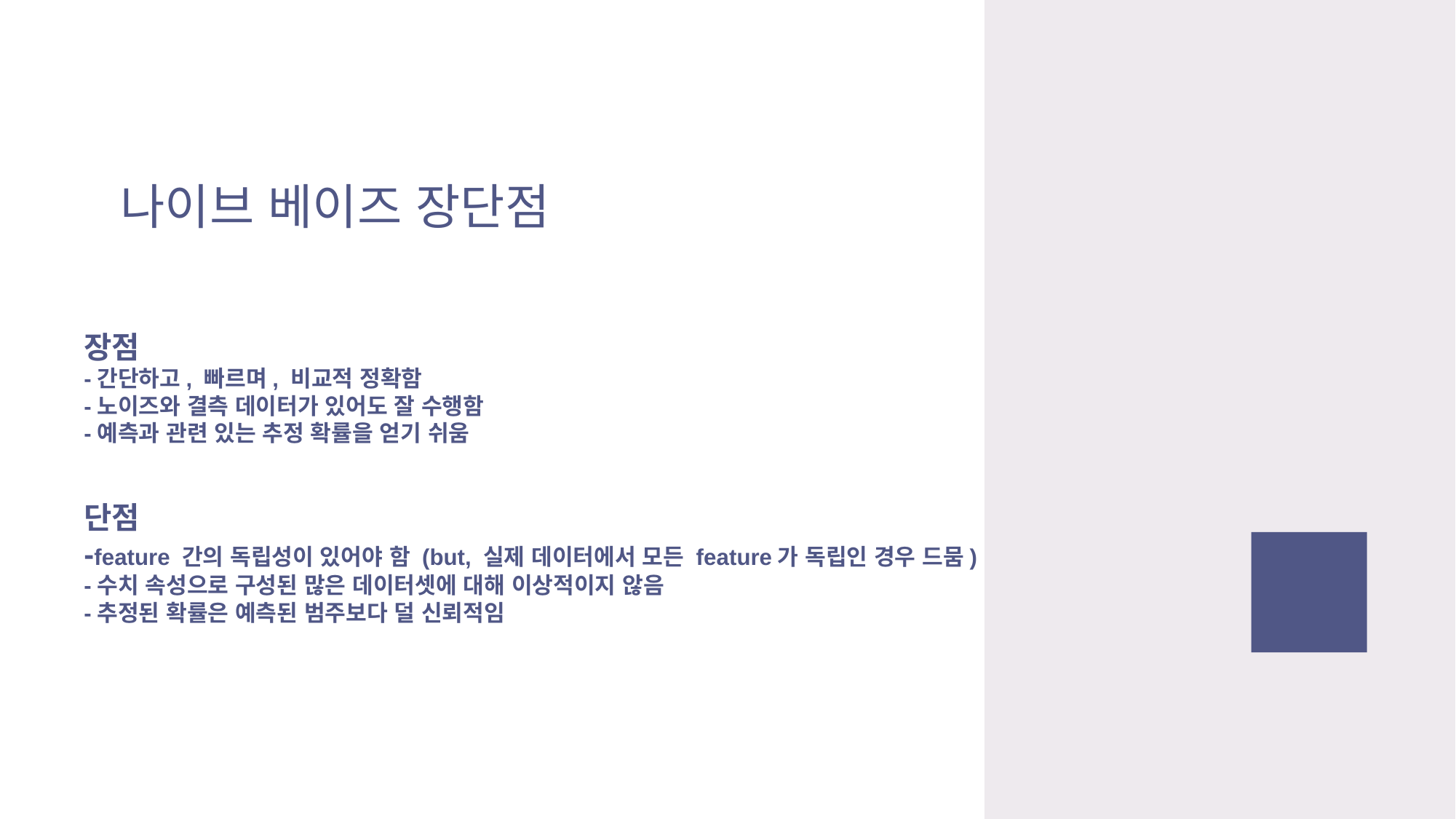

나이브 베이즈 장단점
장점
-간단하고, 빠르며, 비교적 정확함
-노이즈와 결측 데이터가 있어도 잘 수행함
-예측과 관련 있는 추정 확률을 얻기 쉬움

단점
-feature 간의 독립성이 있어야 함 (but, 실제 데이터에서 모든 feature가 독립인 경우 드뭄)
-수치 속성으로 구성된 많은 데이터셋에 대해 이상적이지 않음
-추정된 확률은 예측된 범주보다 덜 신뢰적임